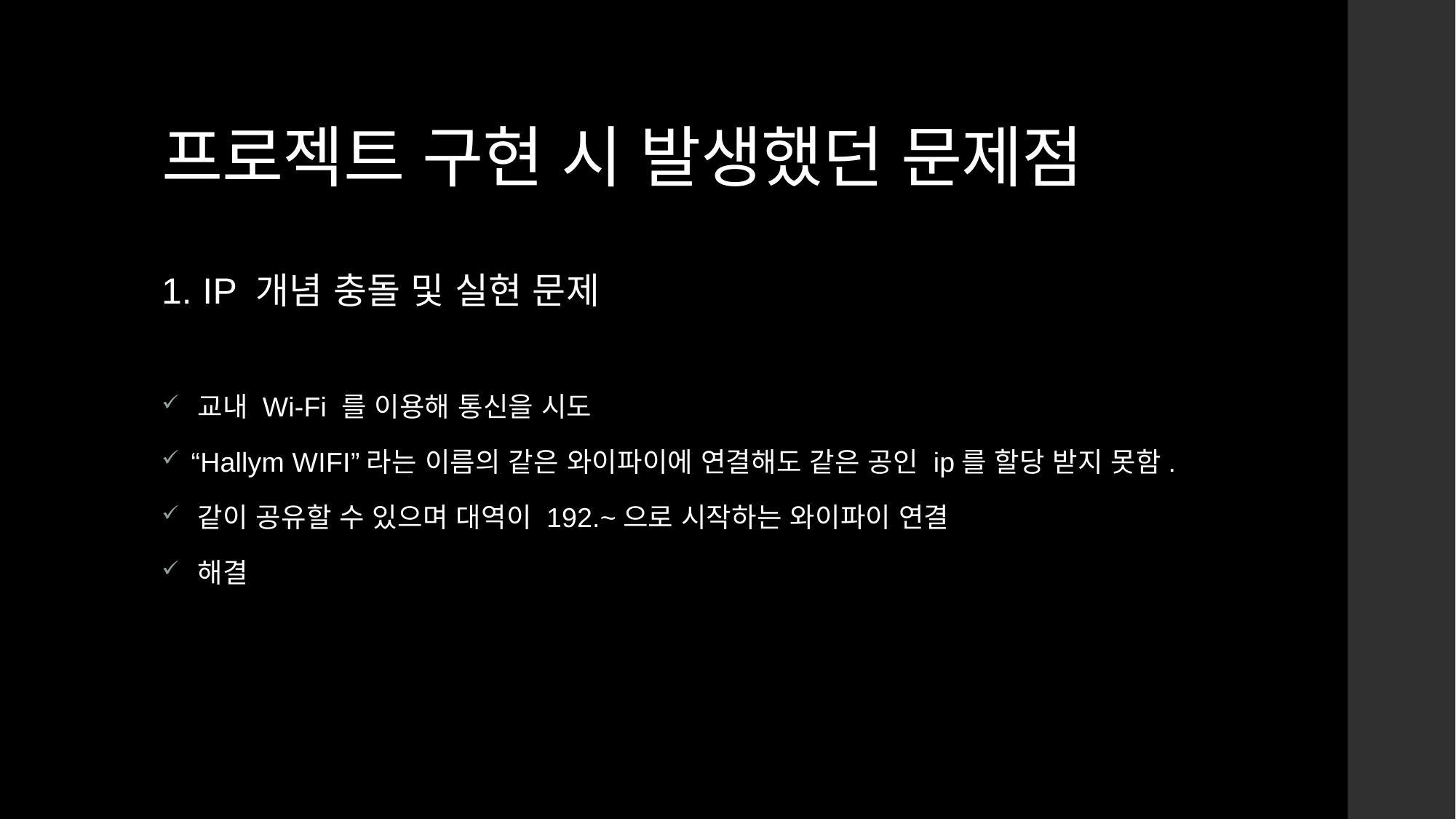

# 프로젝트 구현 시 발생했던 문제점
1. IP 개념 충돌 및 실현 문제

 교내 Wi-Fi 를 이용해 통신을 시도
 “Hallym WIFI”라는 이름의 같은 와이파이에 연결해도 같은 공인 ip를 할당 받지 못함.
 같이 공유할 수 있으며 대역이 192.~으로 시작하는 와이파이 연결
 해결